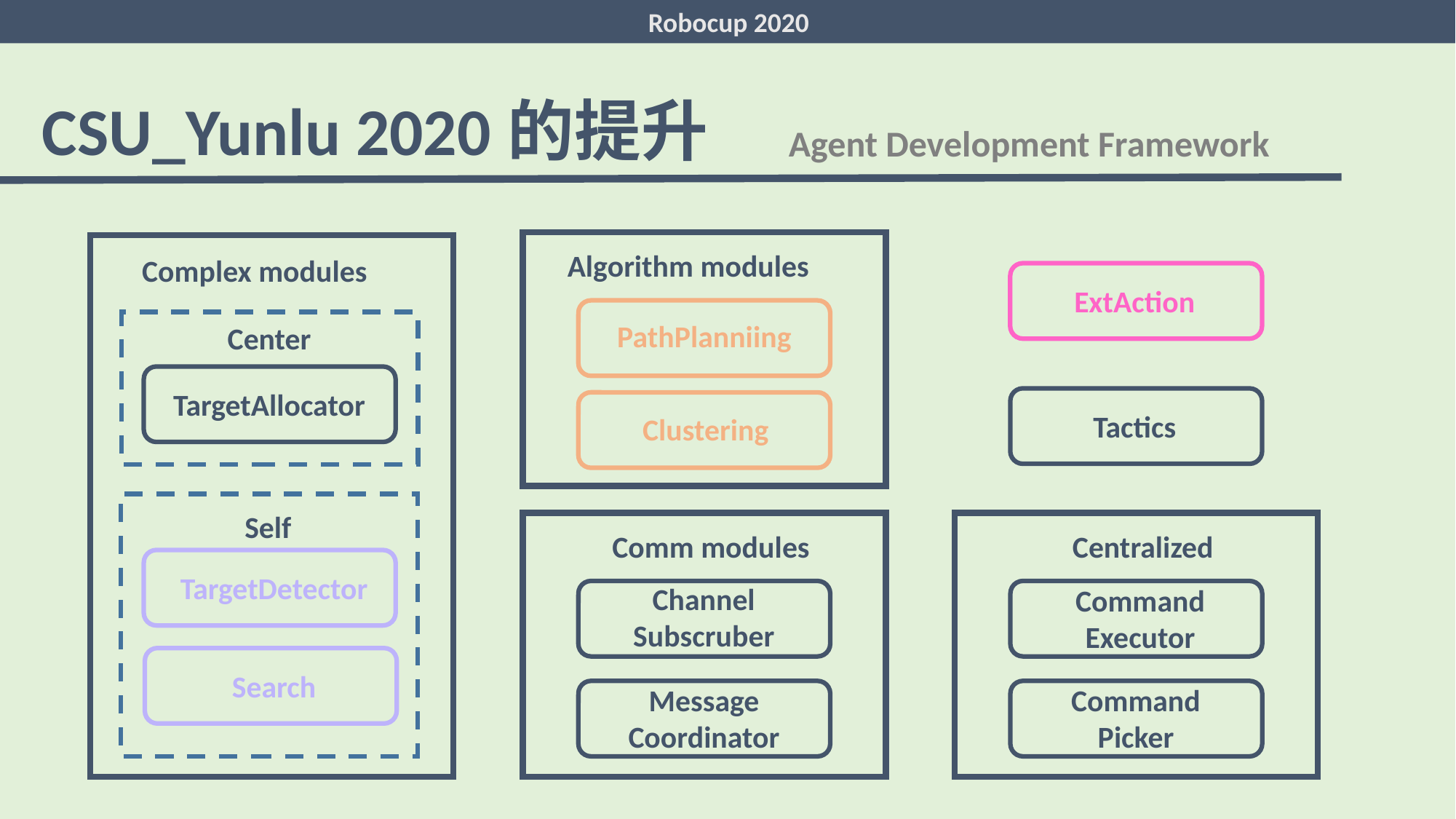

Robocup 2020
CSU_Yunlu 2020的提升
Agent Development Framework

Algorithm modules
Complex modules

ExtAction

PathPlanniing

Center

TargetAllocator

Tactics
Clustering

Self

Comm modules
Centralized

TargetDetector
Channel
Subscruber
Command
Executor

Search
Message
Coordinator
Command
Picker